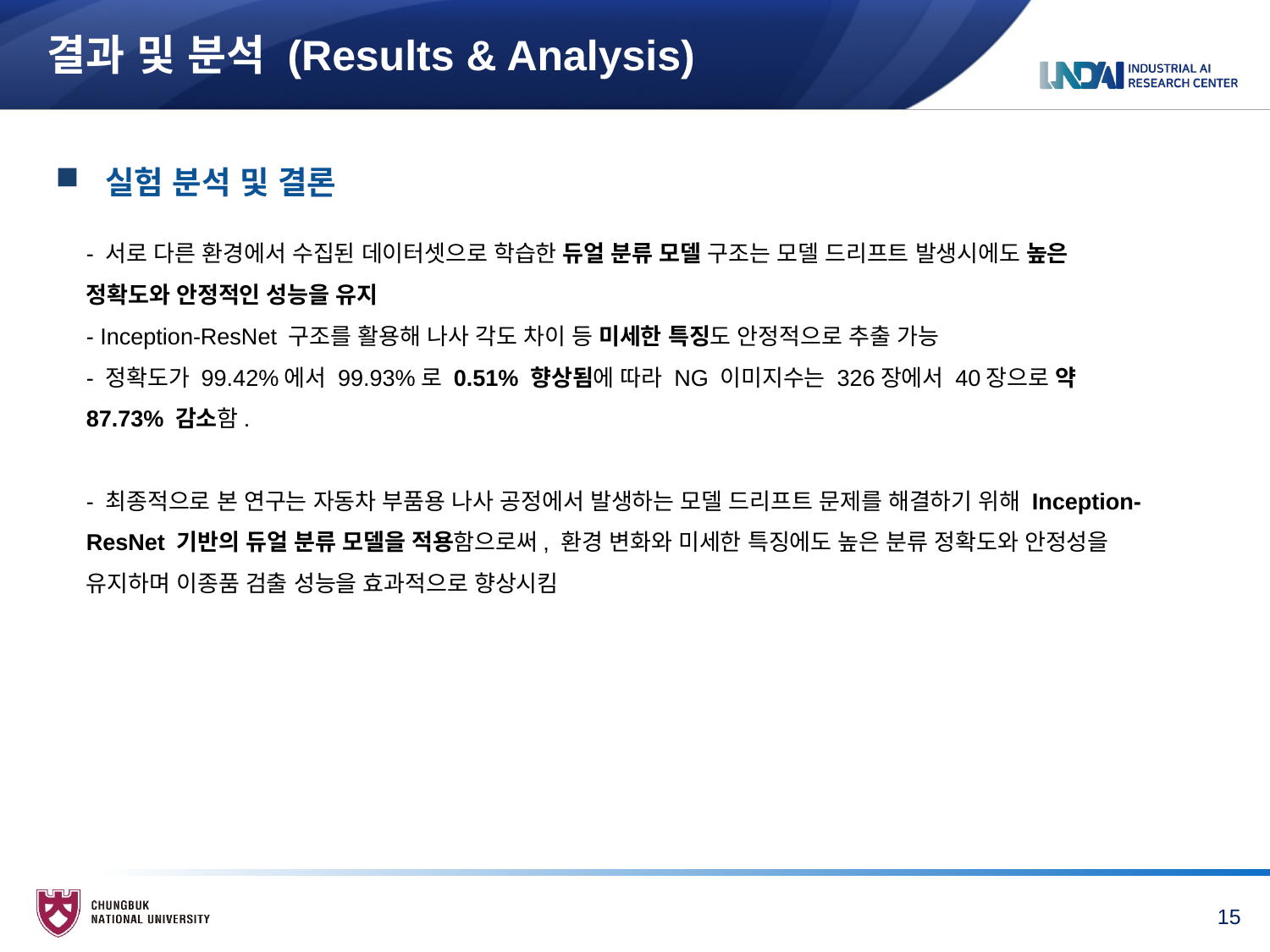

# 결과 및 분석 (Results & Analysis)
 실험 분석 및 결론
- 서로 다른 환경에서 수집된 데이터셋으로 학습한 듀얼 분류 모델 구조는 모델 드리프트 발생시에도 높은 정확도와 안정적인 성능을 유지
- Inception-ResNet 구조를 활용해 나사 각도 차이 등 미세한 특징도 안정적으로 추출 가능
- 정확도가 99.42%에서 99.93%로 0.51% 향상됨에 따라 NG 이미지수는 326장에서 40장으로 약 87.73% 감소함.

- 최종적으로 본 연구는 자동차 부품용 나사 공정에서 발생하는 모델 드리프트 문제를 해결하기 위해 Inception-ResNet 기반의 듀얼 분류 모델을 적용함으로써, 환경 변화와 미세한 특징에도 높은 분류 정확도와 안정성을 유지하며 이종품 검출 성능을 효과적으로 향상시킴